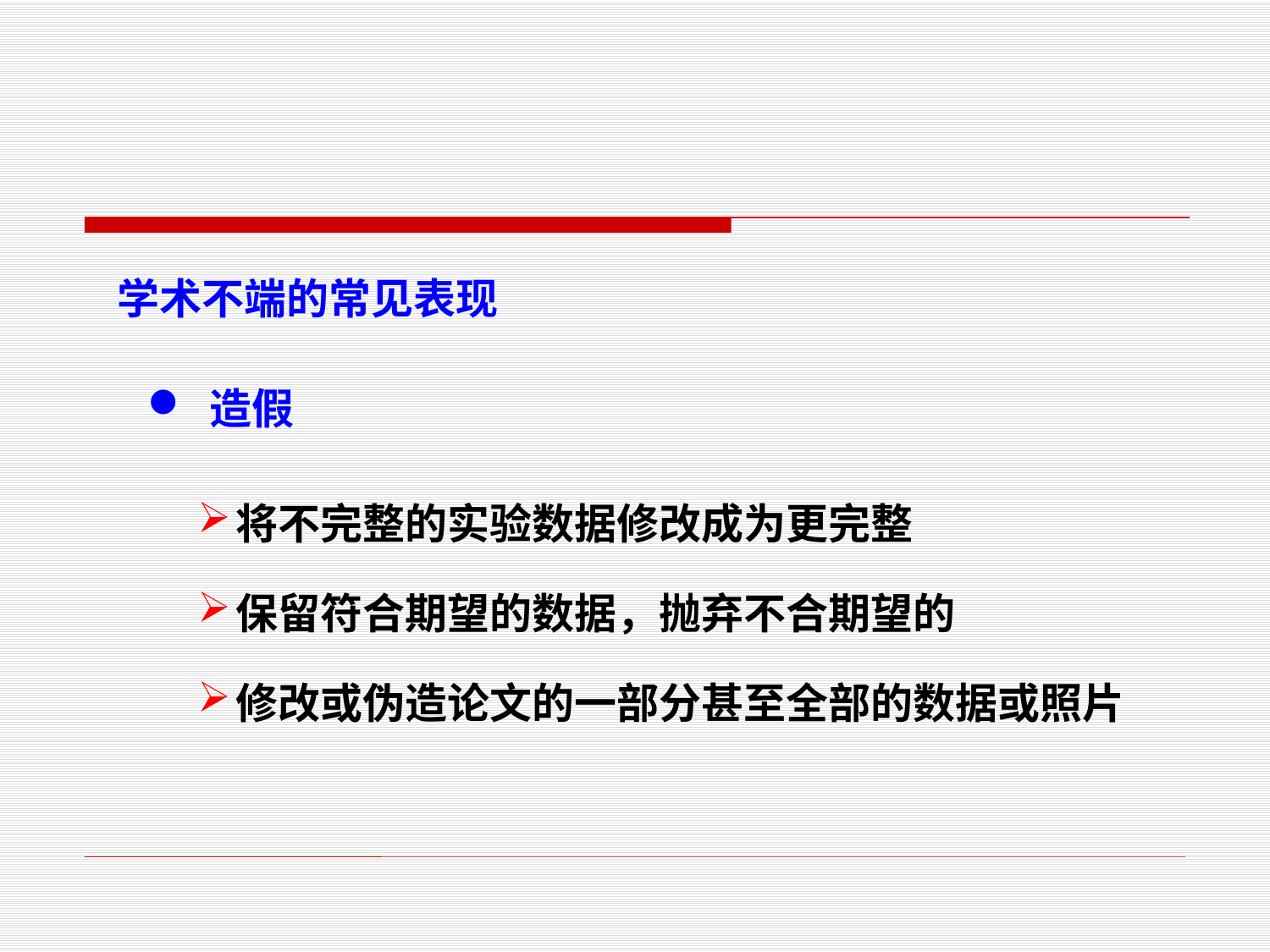

学术不端的常见表现
 造假
将不完整的实验数据修改成为更完整
保留符合期望的数据，抛弃不合期望的
修改或伪造论文的一部分甚至全部的数据或照片